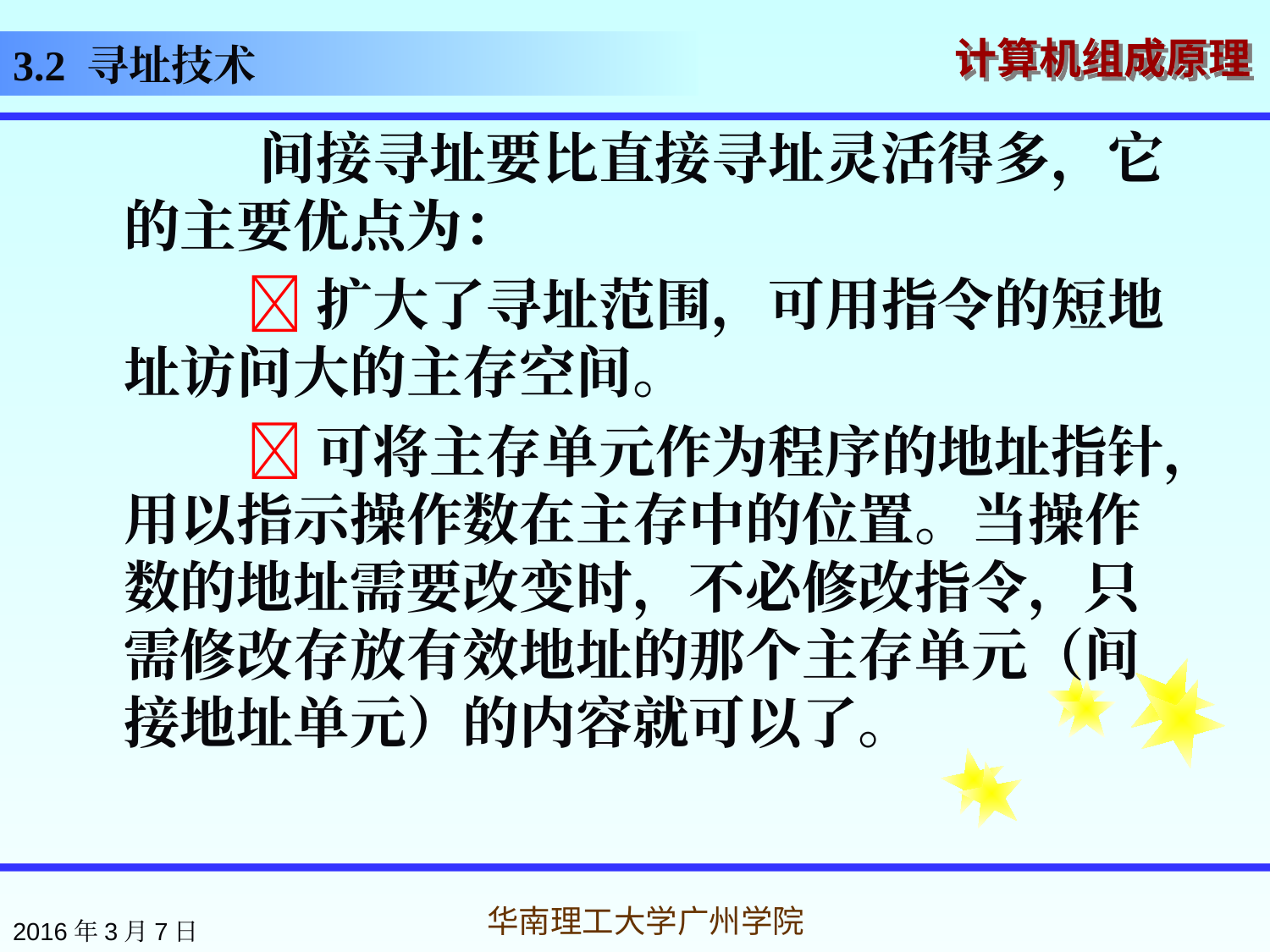

3.2 寻址技术
            间接寻址要比直接寻址灵活得多，它的主要优点为：
            •扩大了寻址范围，可用指令的短地址访问大的主存空间。
            •可将主存单元作为程序的地址指针，用以指示操作数在主存中的位置。当操作数的地址需要改变时，不必修改指令，只需修改存放有效地址的那个主存单元（间接地址单元）的内容就可以了。
2016年3月7日
华南理工大学广州学院